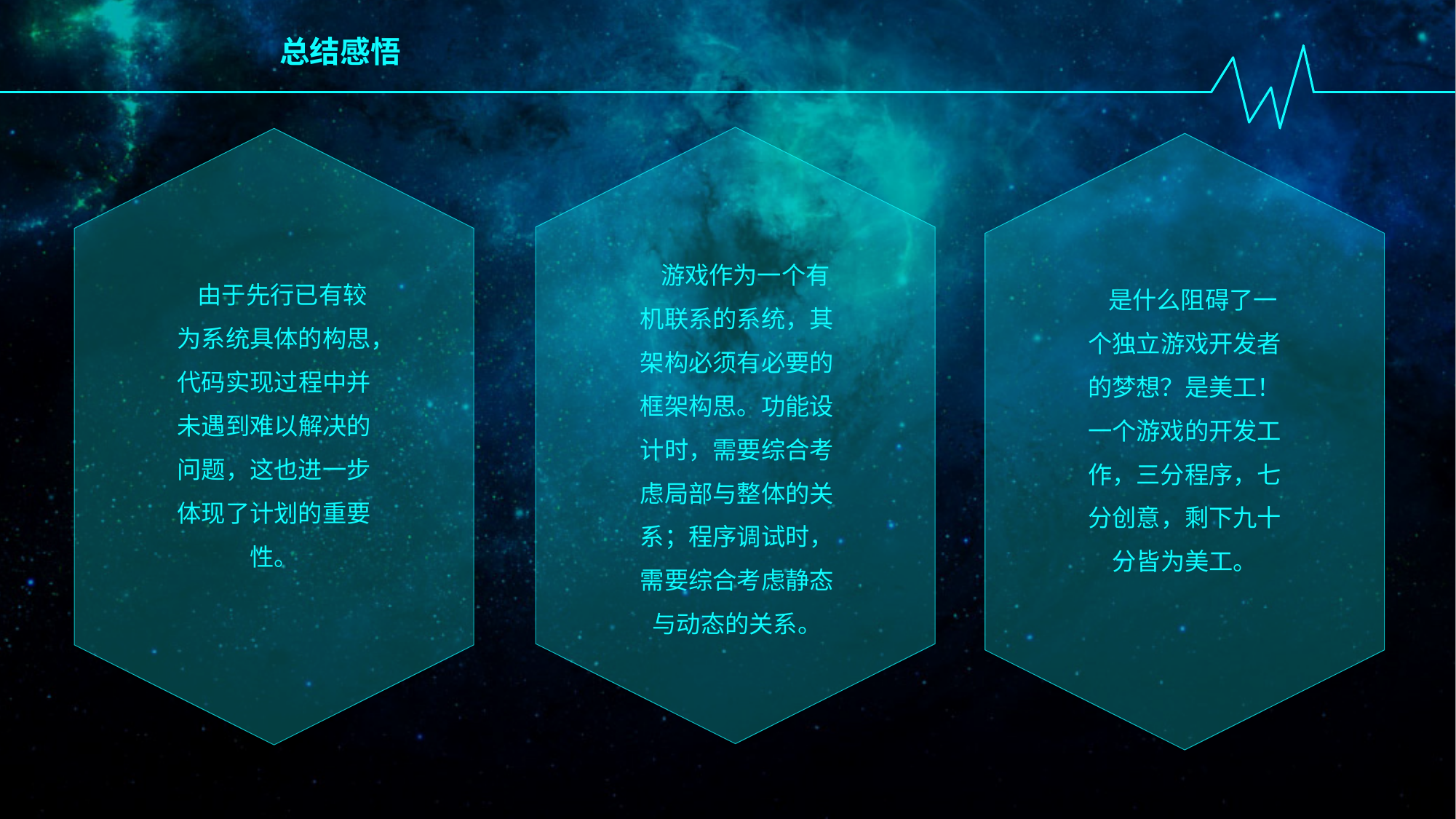

总结感悟

  游戏作为一个有机联系的系统，其架构必须有必要的框架构思。功能设计时，需要综合考虑局部与整体的关系；程序调试时，需要综合考虑静态与动态的关系。

  由于先行已有较为系统具体的构思，代码实现过程中并未遇到难以解决的问题，这也进一步体现了计划的重要性。

  是什么阻碍了一个独立游戏开发者的梦想？是美工！一个游戏的开发工作，三分程序，七分创意，剩下九十分皆为美工。